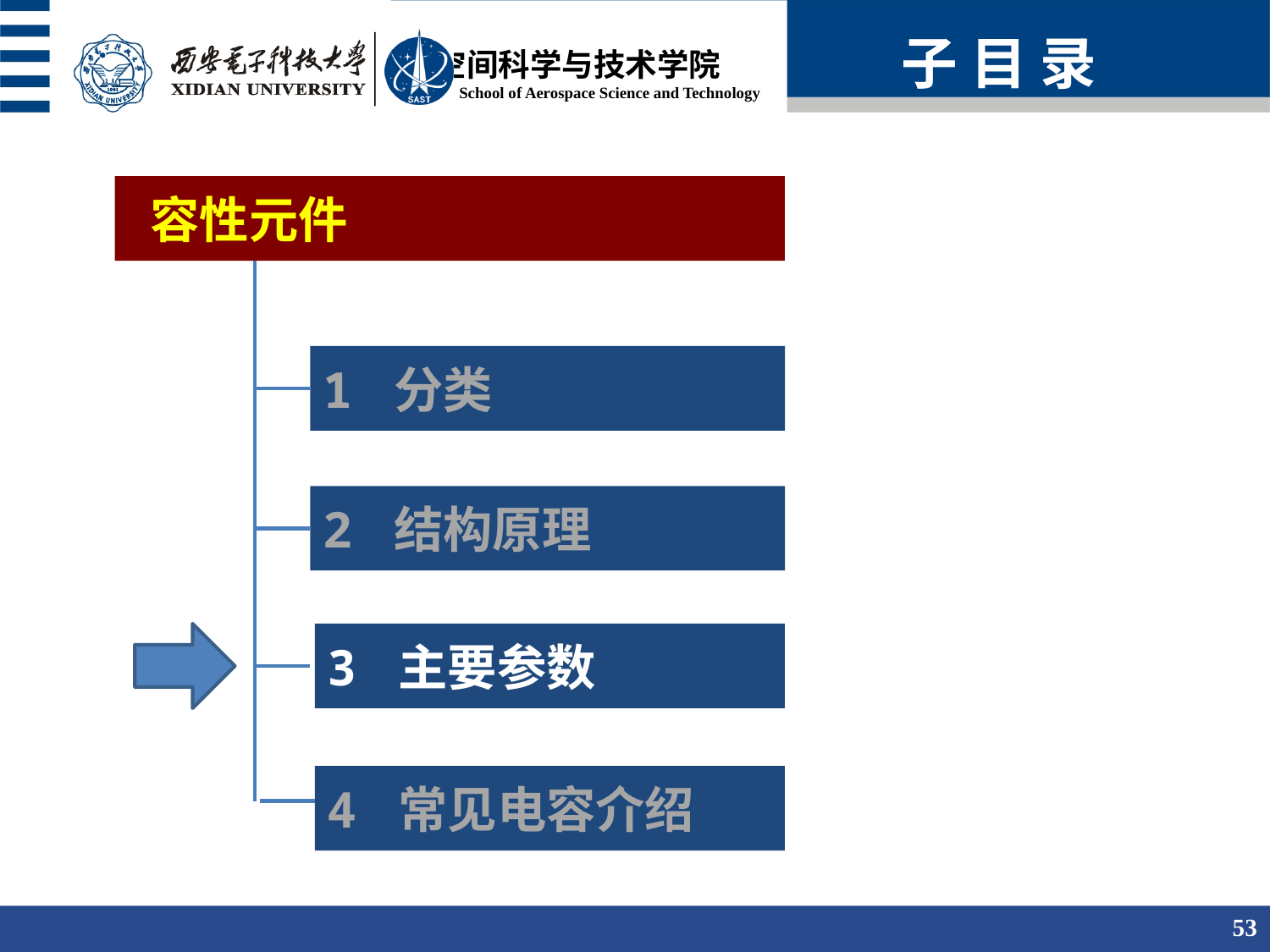

子 目 录
 容性元件
1 分类
2 结构原理

3 主要参数
4 常见电容介绍